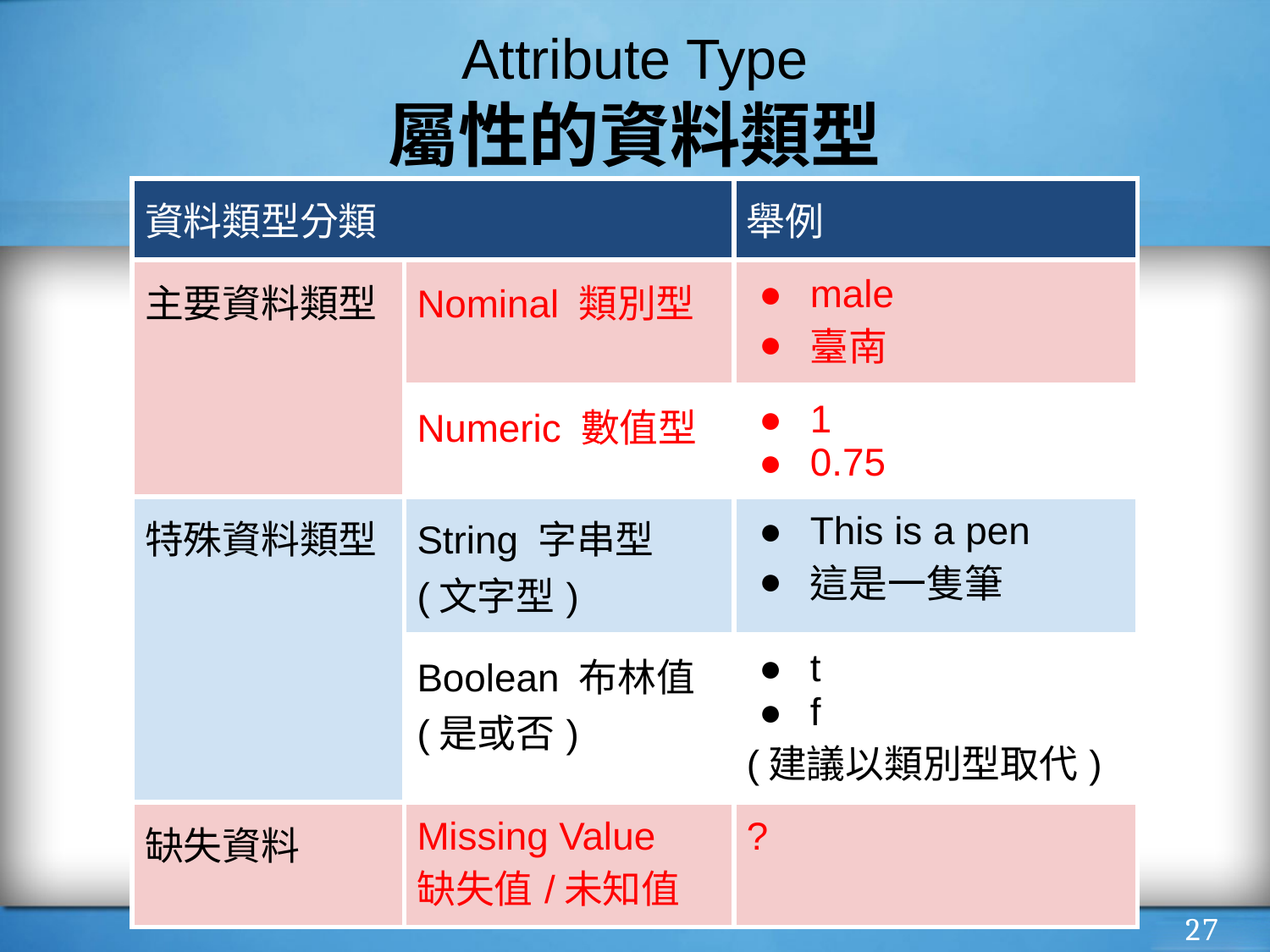

# Attribute Type
屬性的資料類型
| 資料類型分類 |  | 舉例 |
| --- | --- | --- |
| 主要資料類型 | Nominal 類別型 | male 臺南 |
|  | Numeric 數值型 | 1 0.75 |
| 特殊資料類型 | String 字串型 (文字型) | This is a pen 這是一隻筆 |
|  | Boolean 布林值 (是或否) | t f (建議以類別型取代) |
| 缺失資料 | Missing Value 缺失值/未知值 | ? |
27